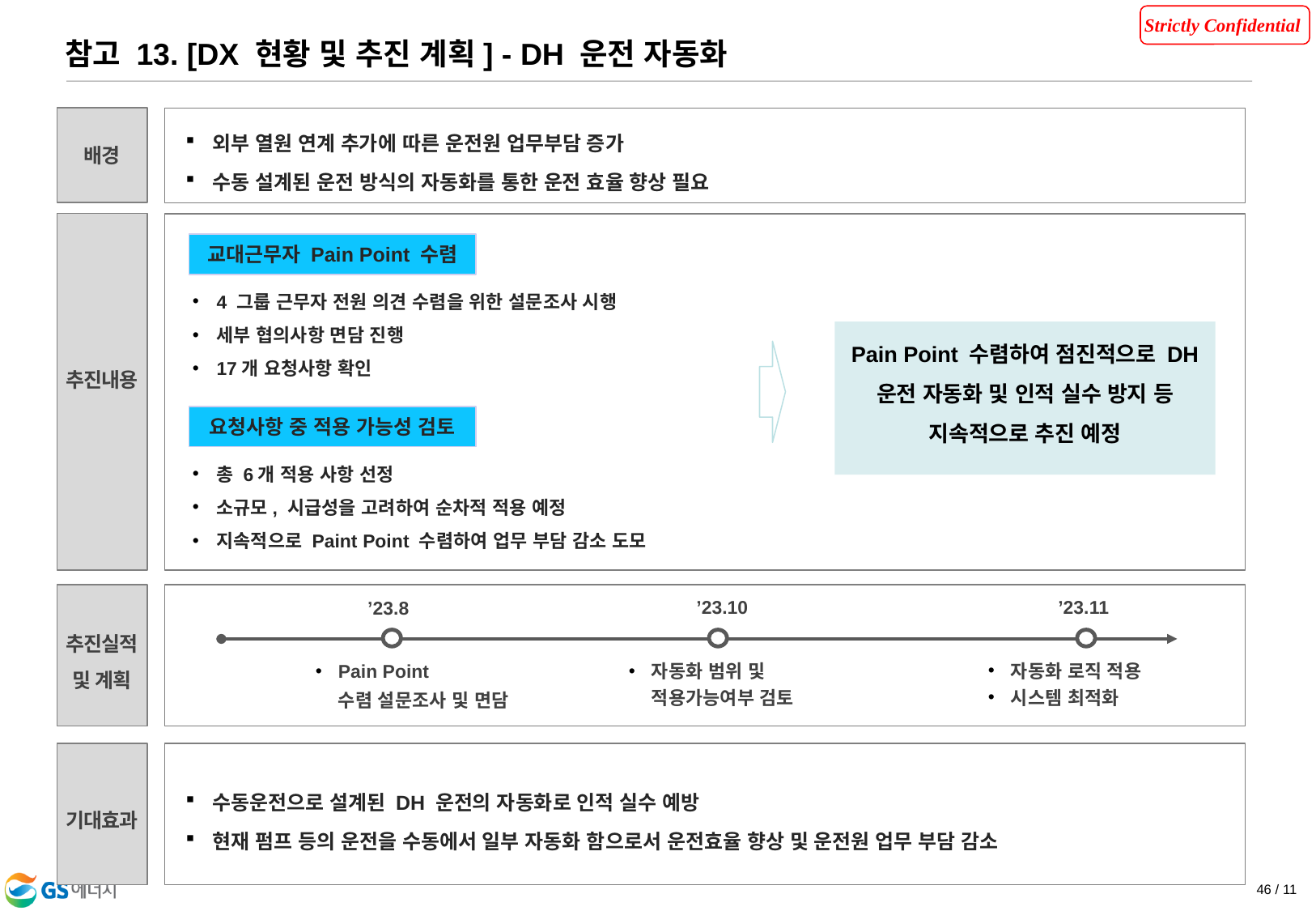

참고 13. [DX 현황 및 추진 계획] - DH 운전 자동화
배경
외부 열원 연계 추가에 따른 운전원 업무부담 증가
수동 설계된 운전 방식의 자동화를 통한 운전 효율 향상 필요
추진내용

교대근무자 Pain Point 수렴
4 그룹 근무자 전원 의견 수렴을 위한 설문조사 시행
세부 협의사항 면담 진행
17개 요청사항 확인
Pain Point 수렴하여 점진적으로 DH 운전 자동화 및 인적 실수 방지 등 지속적으로 추진 예정

요청사항 중 적용 가능성 검토
총 6개 적용 사항 선정
소규모, 시급성을 고려하여 순차적 적용 예정
지속적으로 Paint Point 수렴하여 업무 부담 감소 도모

추진실적
및 계획
’23.10
’23.11
’23.8

Pain Point
수렴 설문조사 및 면담
자동화 로직 적용
시스템 최적화
자동화 범위 및
적용가능여부 검토
수동운전으로 설계된 DH 운전의 자동화로 인적 실수 예방
현재 펌프 등의 운전을 수동에서 일부 자동화 함으로서 운전효율 향상 및 운전원 업무 부담 감소
기대효과